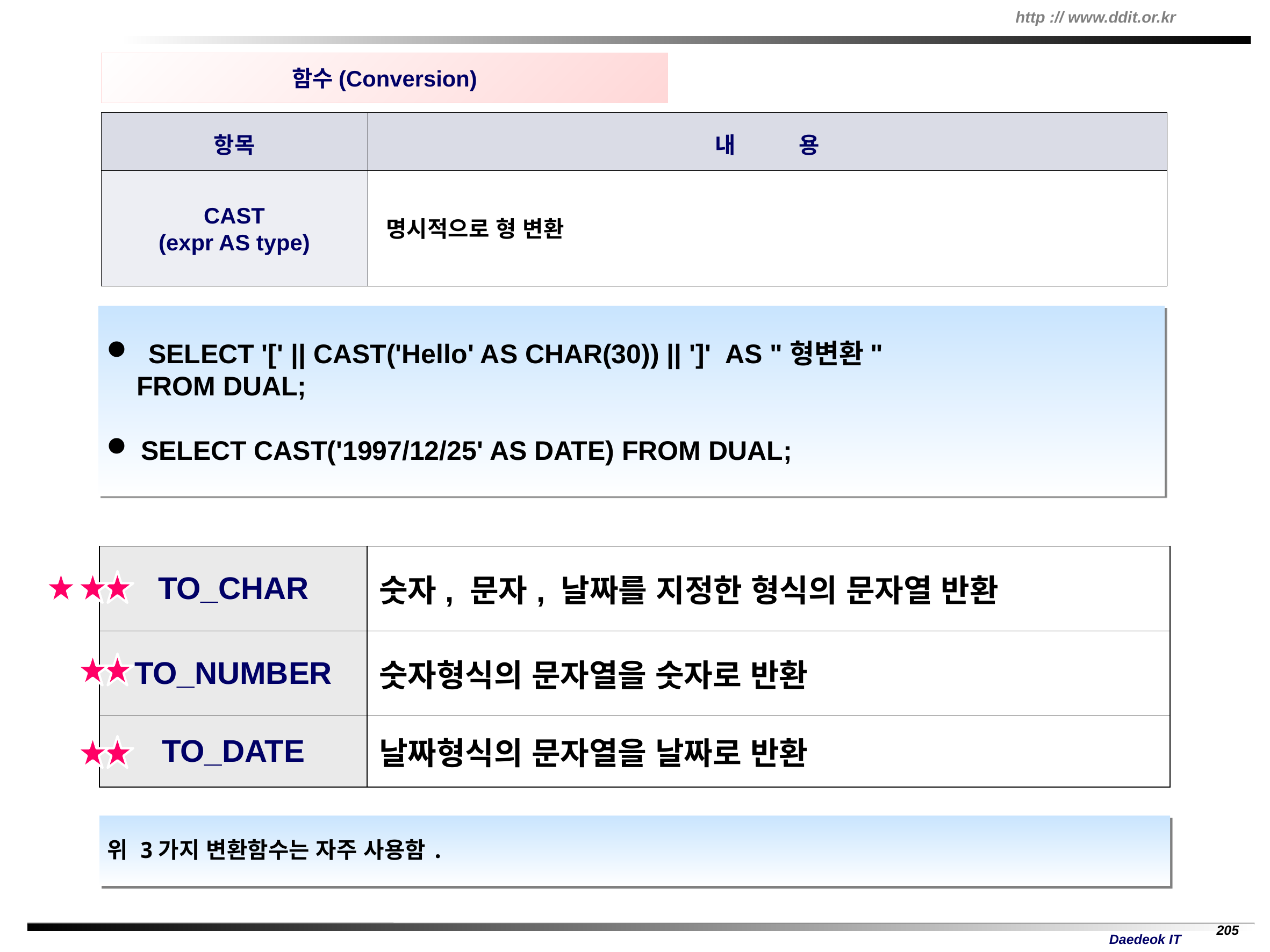

함수(Conversion)
항목
내          용
CAST
(expr AS type)
 명시적으로 형 변환
  SELECT '[' || CAST('Hello' AS CHAR(30)) || ']'  AS "형변환"
    FROM DUAL;

 SELECT CAST('1997/12/25' AS DATE) FROM DUAL;
| TO\_CHAR | 숫자, 문자, 날짜를 지정한 형식의 문자열 반환 |
| --- | --- |
| TO\_NUMBER | 숫자형식의 문자열을 숫자로 반환 |
| TO\_DATE | 날짜형식의 문자열을 날짜로 반환 |

위 3가지 변환함수는 자주 사용함.